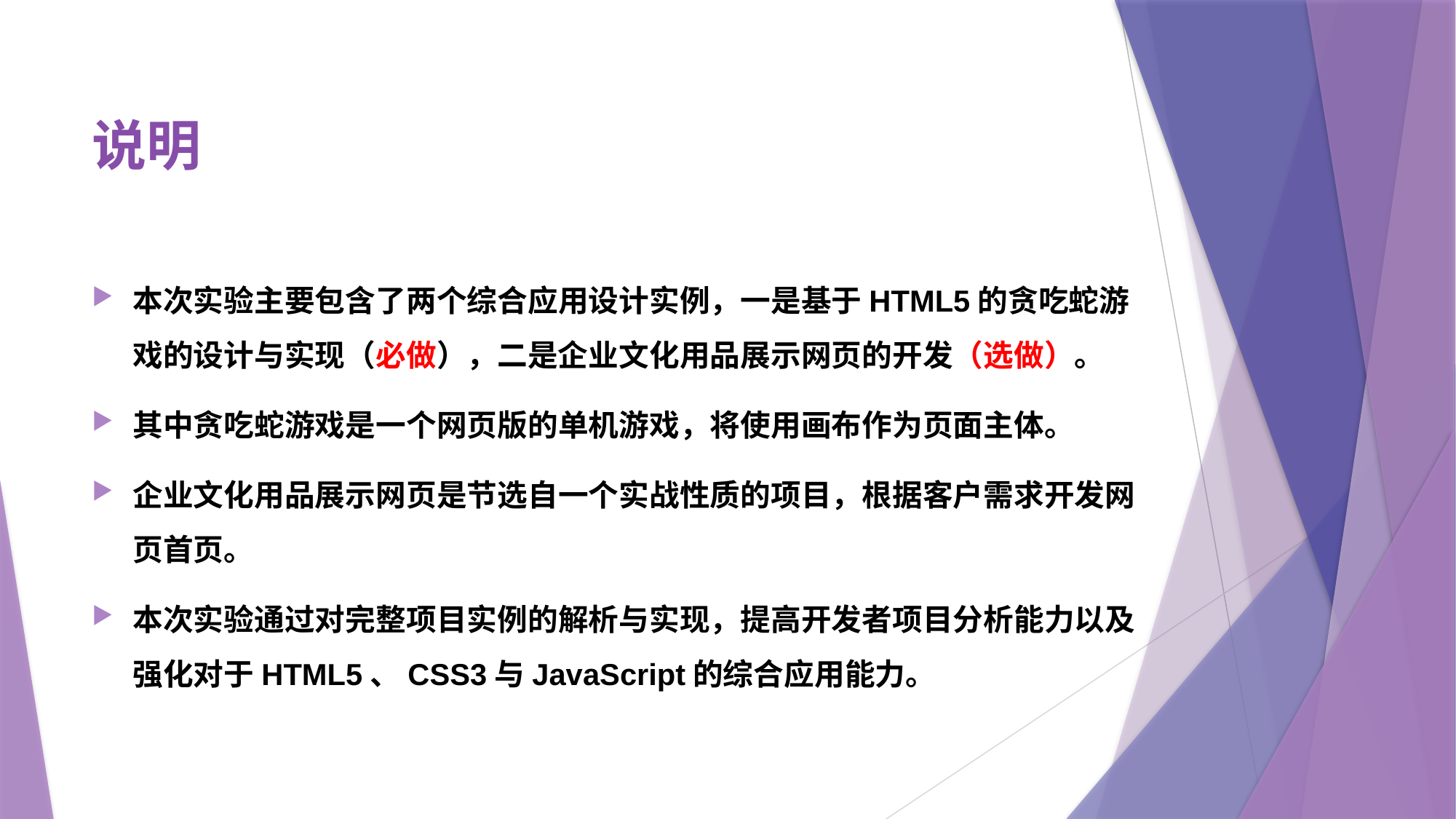

# 说明
本次实验主要包含了两个综合应用设计实例，一是基于HTML5的贪吃蛇游戏的设计与实现（必做），二是企业文化用品展示网页的开发（选做）。
其中贪吃蛇游戏是一个网页版的单机游戏，将使用画布作为页面主体。
企业文化用品展示网页是节选自一个实战性质的项目，根据客户需求开发网页首页。
本次实验通过对完整项目实例的解析与实现，提高开发者项目分析能力以及强化对于HTML5、CSS3与JavaScript的综合应用能力。